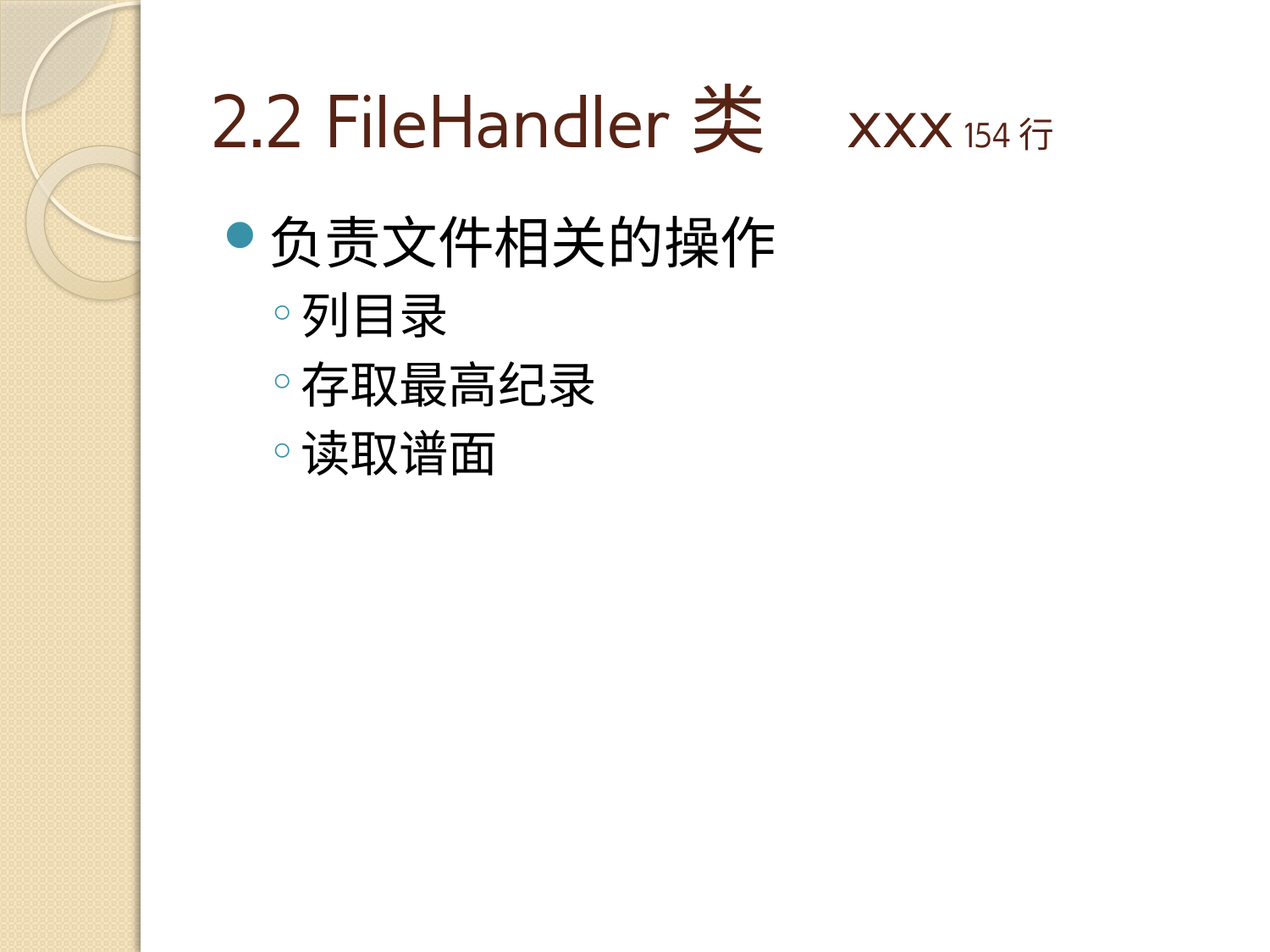

# 2.2 FileHandler类	xxx 154行
负责文件相关的操作
列目录
存取最高纪录
读取谱面